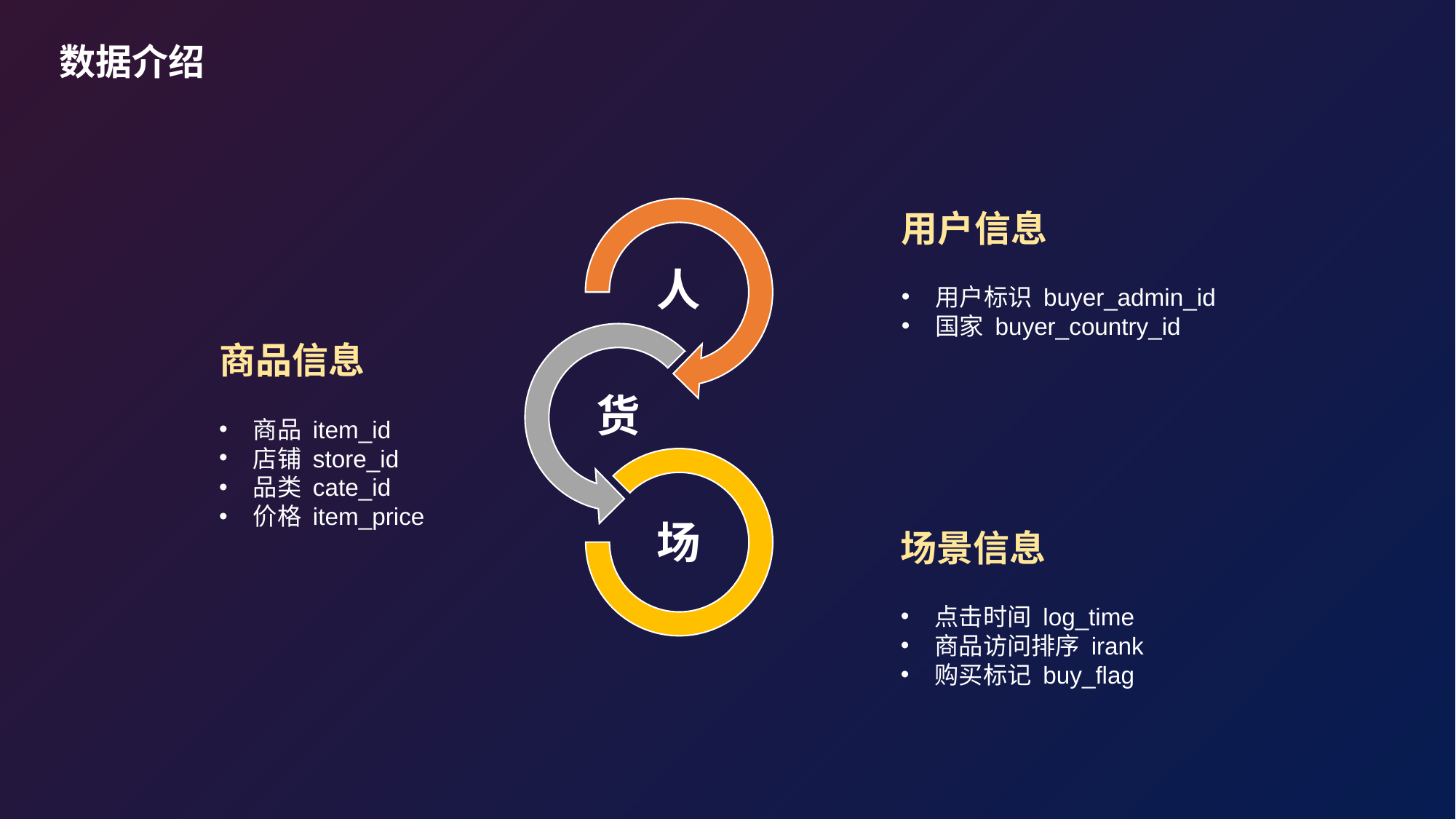

数据介绍
人
货
场
用户信息

用户标识 buyer_admin_id
国家 buyer_country_id

商品信息

商品 item_id
店铺 store_id
品类 cate_id
价格 item_price
场景信息

点击时间 log_time
商品访问排序 irank
购买标记 buy_flag